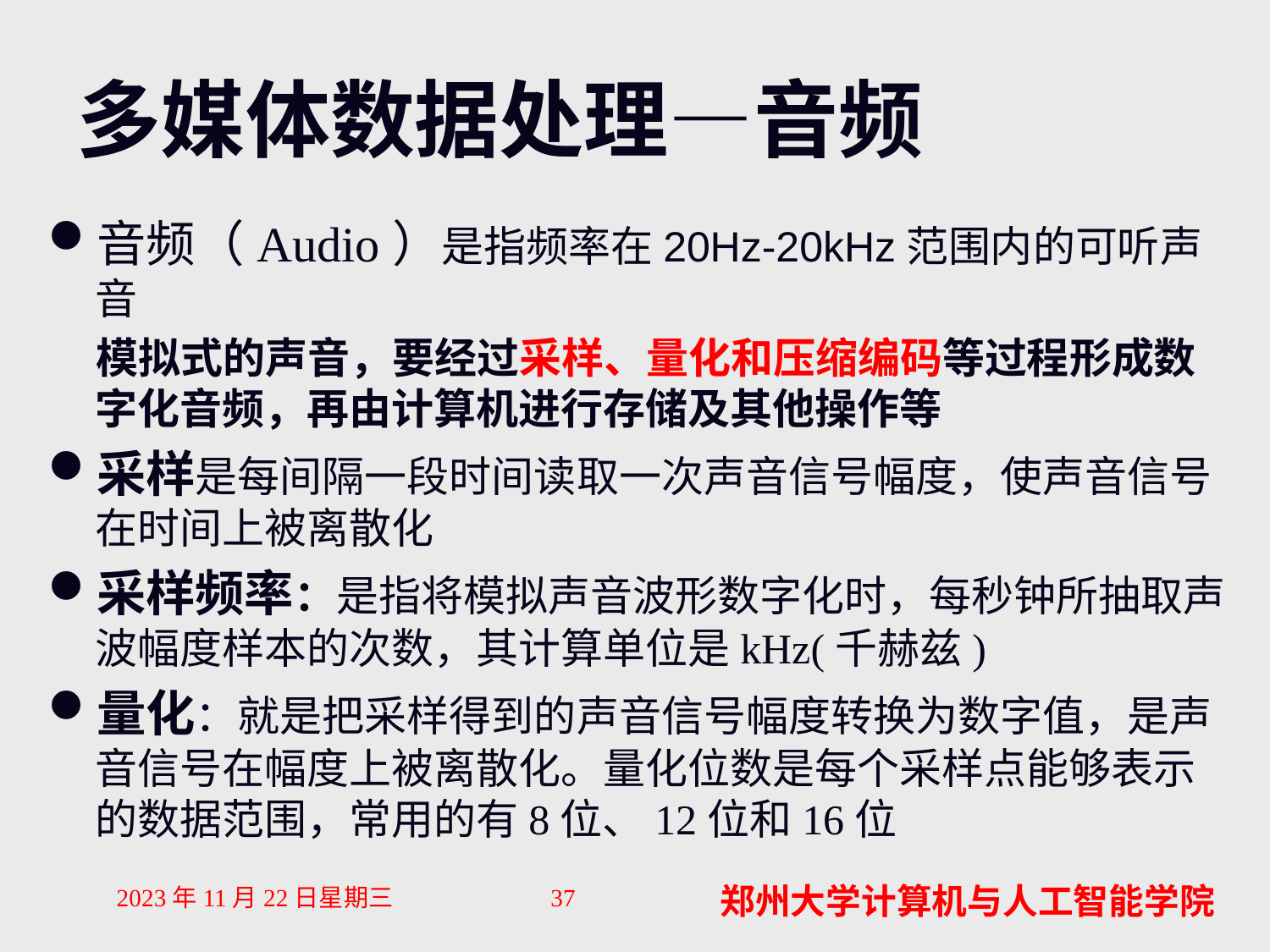

# 多媒体数据处理—音频
音频（Audio）是指频率在20Hz-20kHz范围内的可听声音
    模拟式的声音，要经过采样、量化和压缩编码等过程形成数字化音频，再由计算机进行存储及其他操作等
采样是每间隔一段时间读取一次声音信号幅度，使声音信号在时间上被离散化
采样频率：是指将模拟声音波形数字化时，每秒钟所抽取声波幅度样本的次数，其计算单位是kHz(千赫兹)
量化：就是把采样得到的声音信号幅度转换为数字值，是声音信号在幅度上被离散化。量化位数是每个采样点能够表示的数据范围，常用的有8位、12位和16位